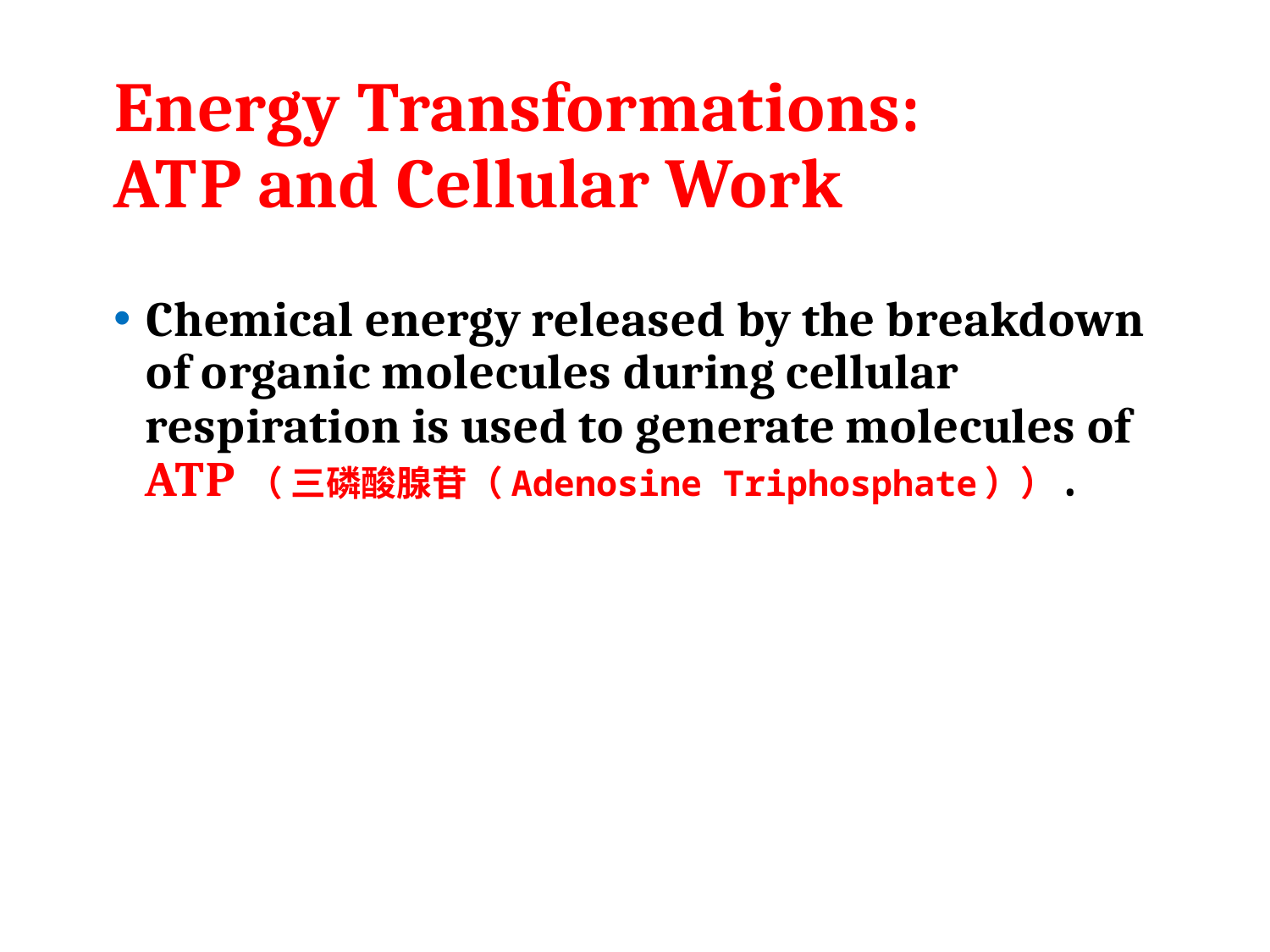

# Energy Transformations: ATP and Cellular Work
Chemical energy released by the breakdown of organic molecules during cellular respiration is used to generate molecules of ATP（ 三磷酸腺苷（Adenosine Triphosphate））.